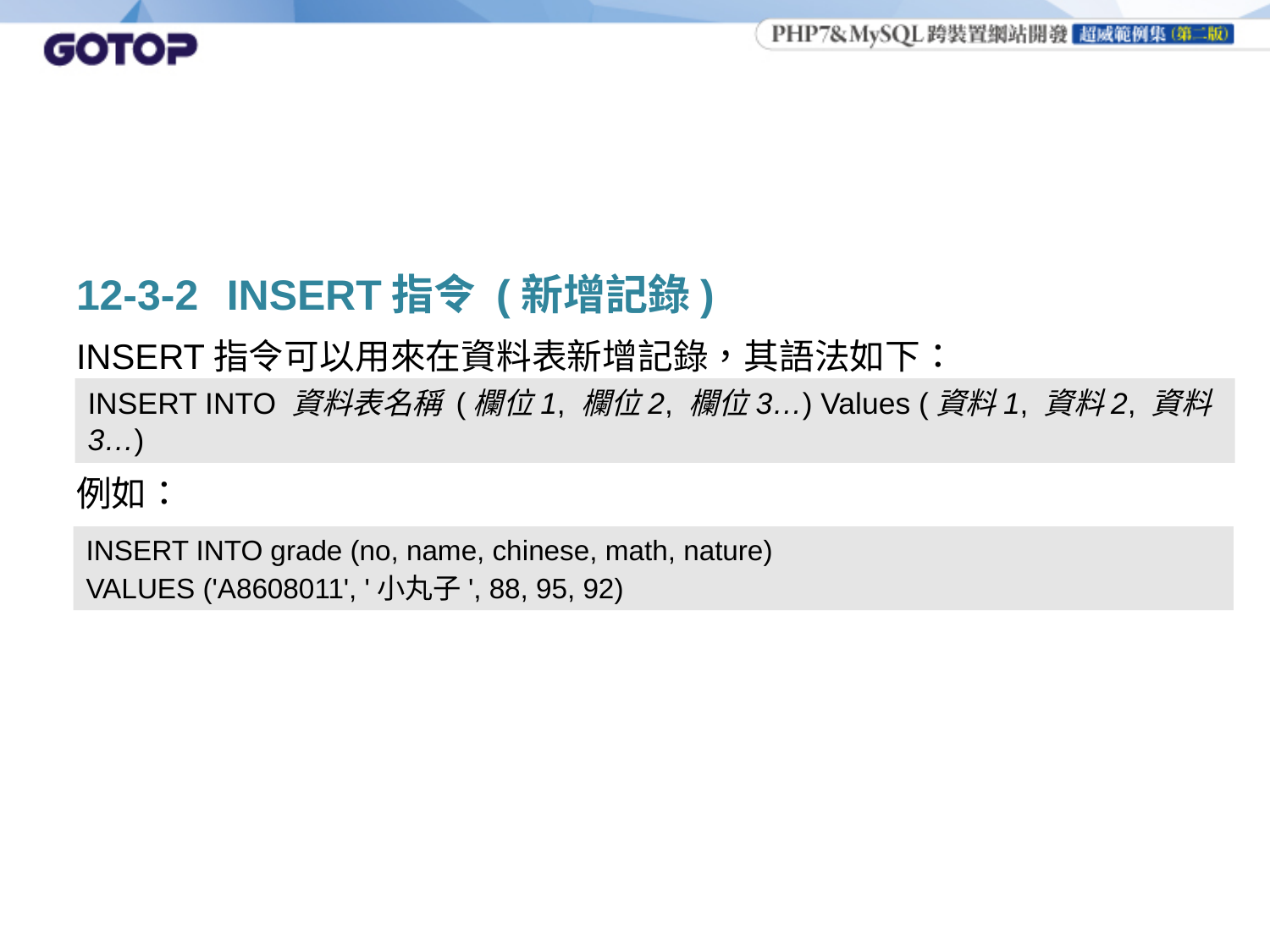

#
12-3-2	  INSERT指令 (新增記錄)
INSERT指令可以用來在資料表新增記錄，其語法如下：

例如：

INSERT INTO 資料表名稱 (欄位1, 欄位2, 欄位3…) Values (資料1, 資料2, 資料3…)
INSERT INTO grade (no, name, chinese, math, nature)
VALUES ('A8608011', '小丸子', 88, 95, 92)